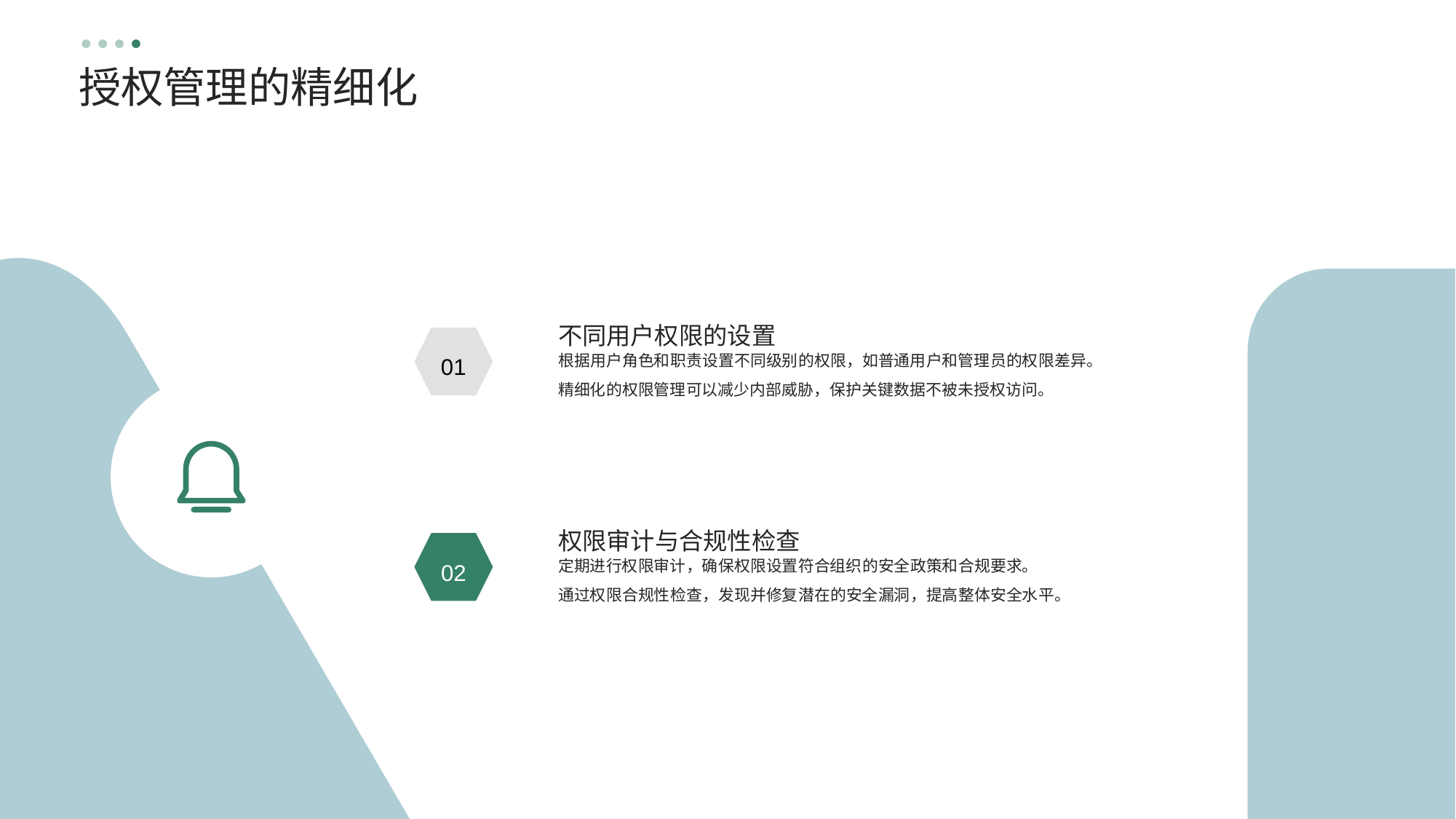

授权管理的精细化

不同用户权限的设置

01
根据用户角色和职责设置不同级别的权限，如普通用户和管理员的权限差异。
精细化的权限管理可以减少内部威胁，保护关键数据不被未授权访问。

权限审计与合规性检查

02
定期进行权限审计，确保权限设置符合组织的安全政策和合规要求。
通过权限合规性检查，发现并修复潜在的安全漏洞，提高整体安全水平。